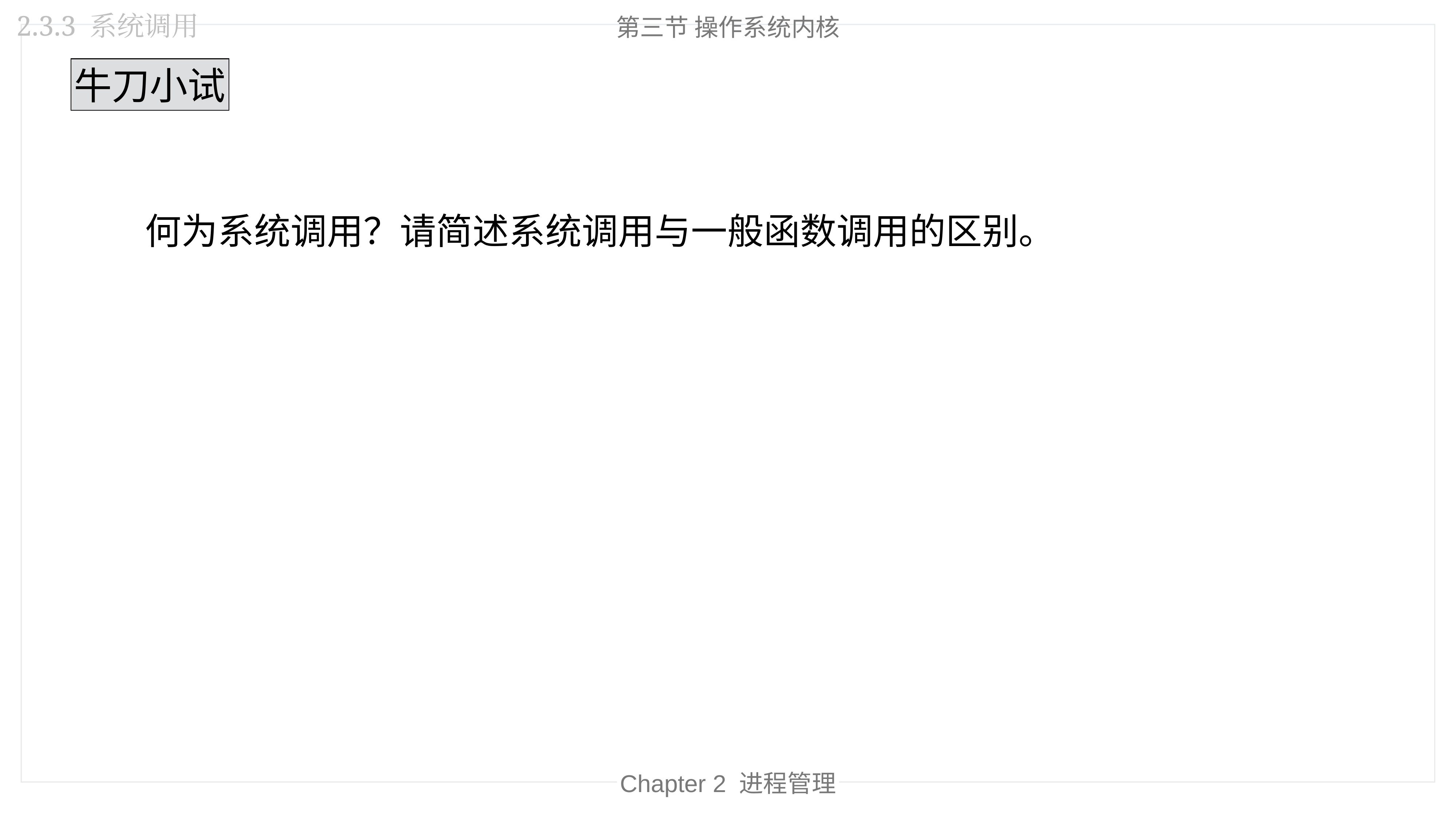

2.3.3 系统调用
第三节 操作系统内核
牛刀小试
何为系统调用？请简述系统调用与一般函数调用的区别。
Chapter 2 进程管理